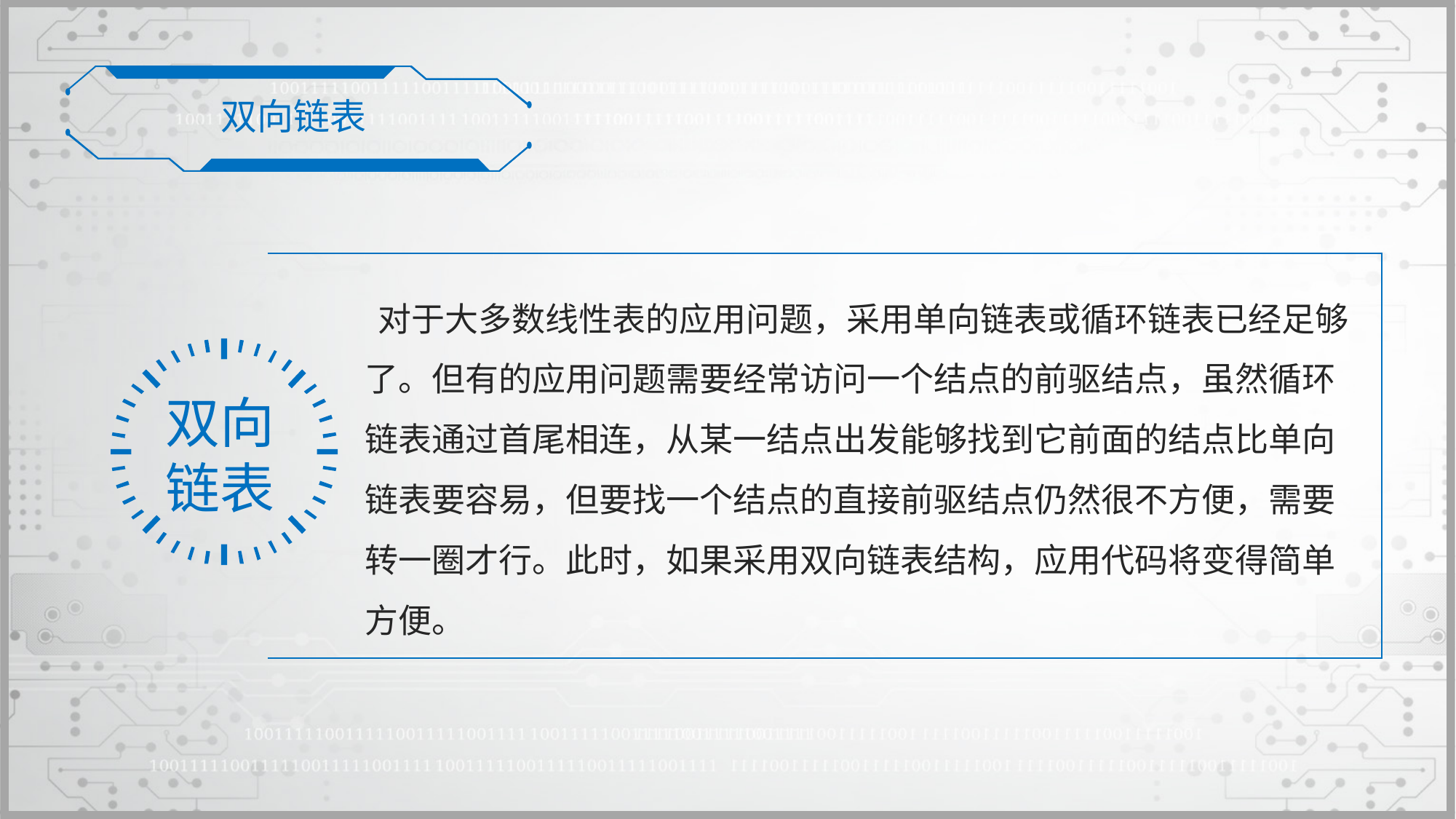

双向链表

 对于大多数线性表的应用问题，采用单向链表或循环链表已经足够了。但有的应用问题需要经常访问一个结点的前驱结点，虽然循环链表通过首尾相连，从某一结点出发能够找到它前面的结点比单向链表要容易，但要找一个结点的直接前驱结点仍然很不方便，需要转一圈才行。此时，如果采用双向链表结构，应用代码将变得简单方便。

双向链表